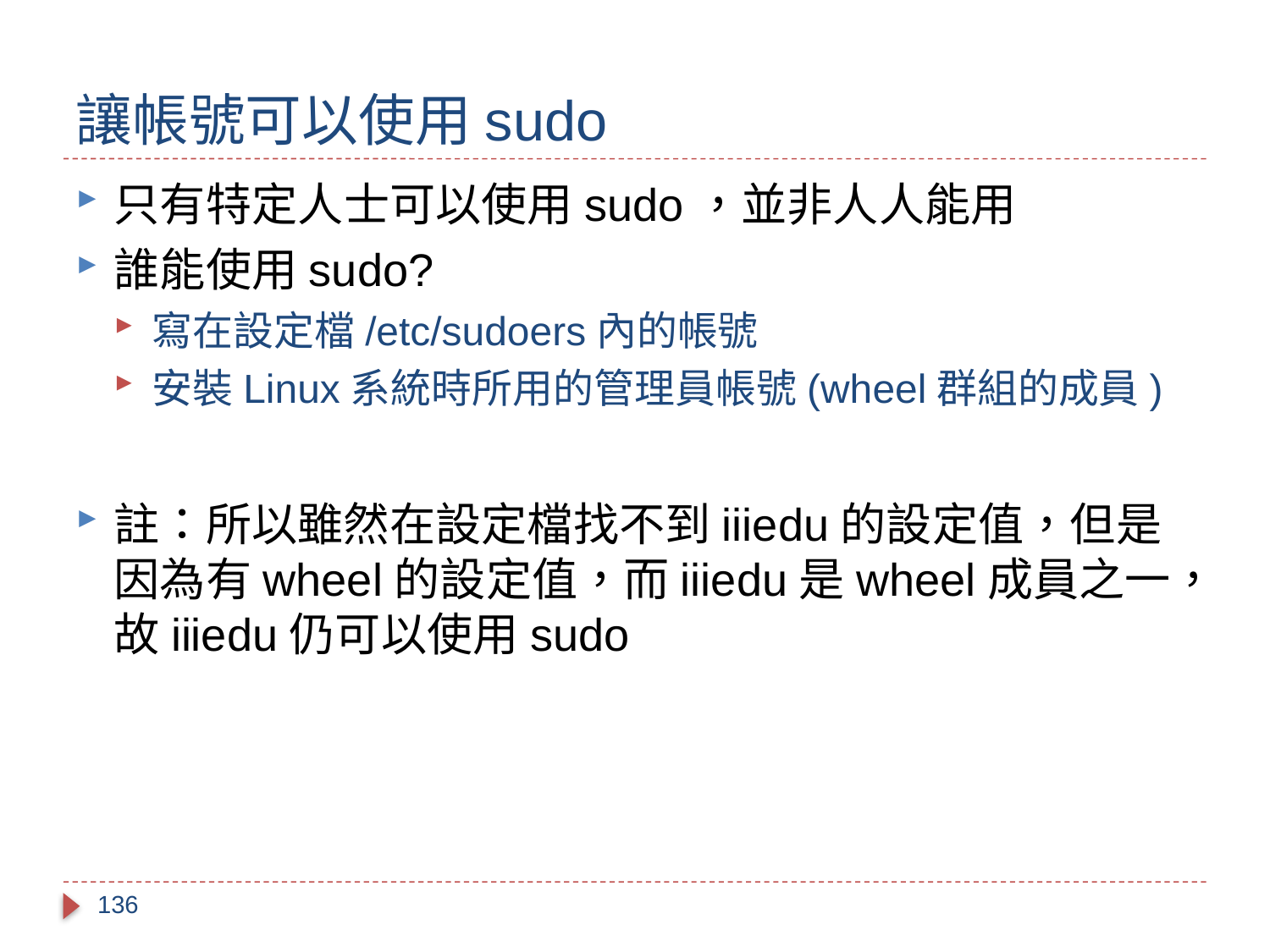

# 讓帳號可以使用sudo
只有特定人士可以使用sudo，並非人人能用
誰能使用sudo?
寫在設定檔/etc/sudoers內的帳號
安裝Linux系統時所用的管理員帳號(wheel群組的成員)

註：所以雖然在設定檔找不到iiiedu的設定值，但是因為有wheel的設定值，而iiiedu是wheel成員之一，故iiiedu仍可以使用sudo

136